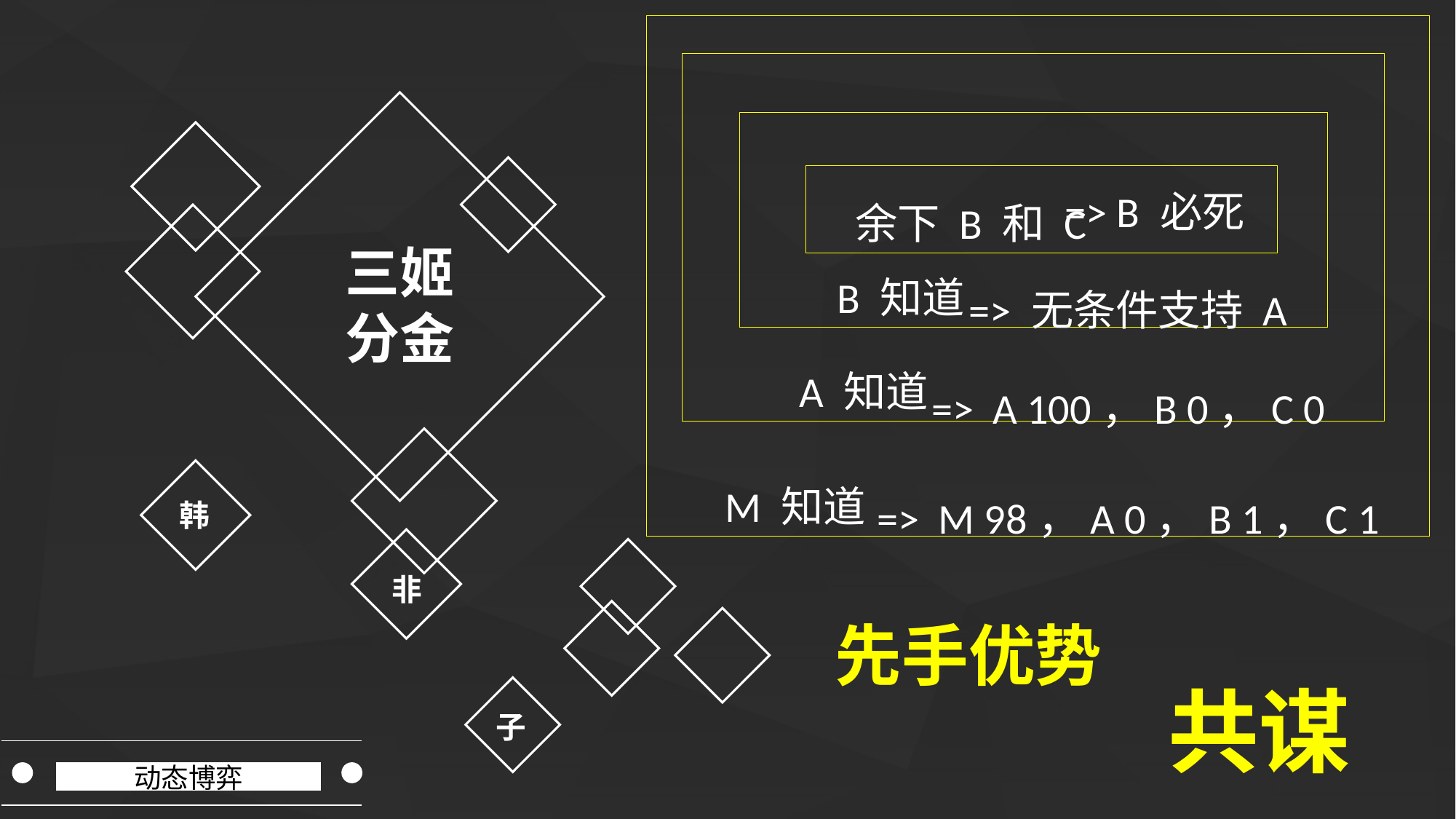

M 知道

           A 知道

         B 知道

   余下 B 和 C
=> B 必死

三姬
分金
=> 无条件支持 A
=>  A 100，B 0，C 0

=>  M 98，A 0，B 1，C 1
韩

非

先手优势
共谋

子
动态博弈